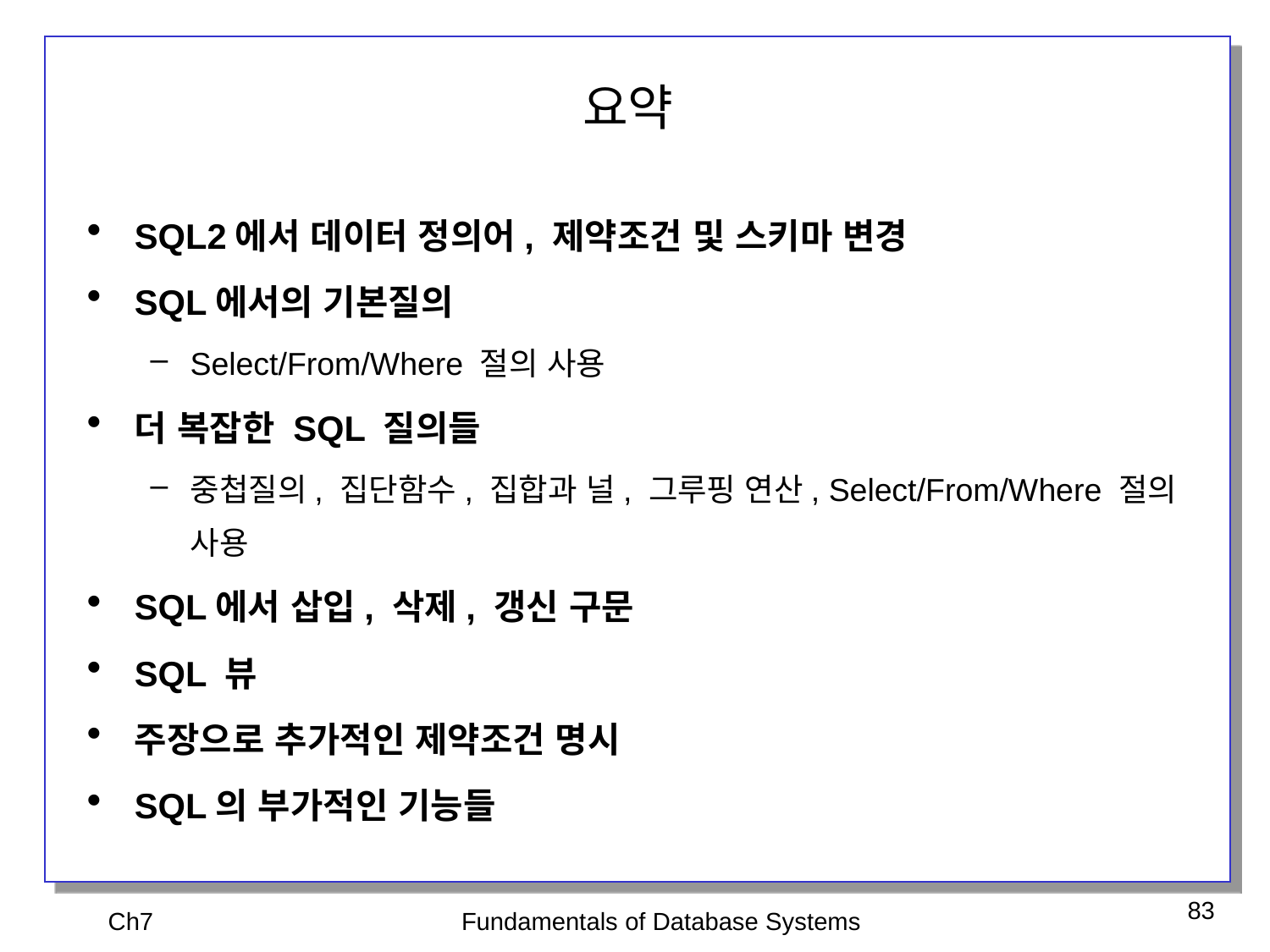

# 요약
SQL2에서 데이터 정의어, 제약조건 및 스키마 변경
SQL에서의 기본질의
Select/From/Where 절의 사용
더 복잡한 SQL 질의들
중첩질의, 집단함수, 집합과 널, 그루핑 연산, Select/From/Where 절의 사용
SQL에서 삽입, 삭제, 갱신 구문
SQL 뷰
주장으로 추가적인 제약조건 명시
SQL의 부가적인 기능들

Ch7
Fundamentals of Database Systems
83